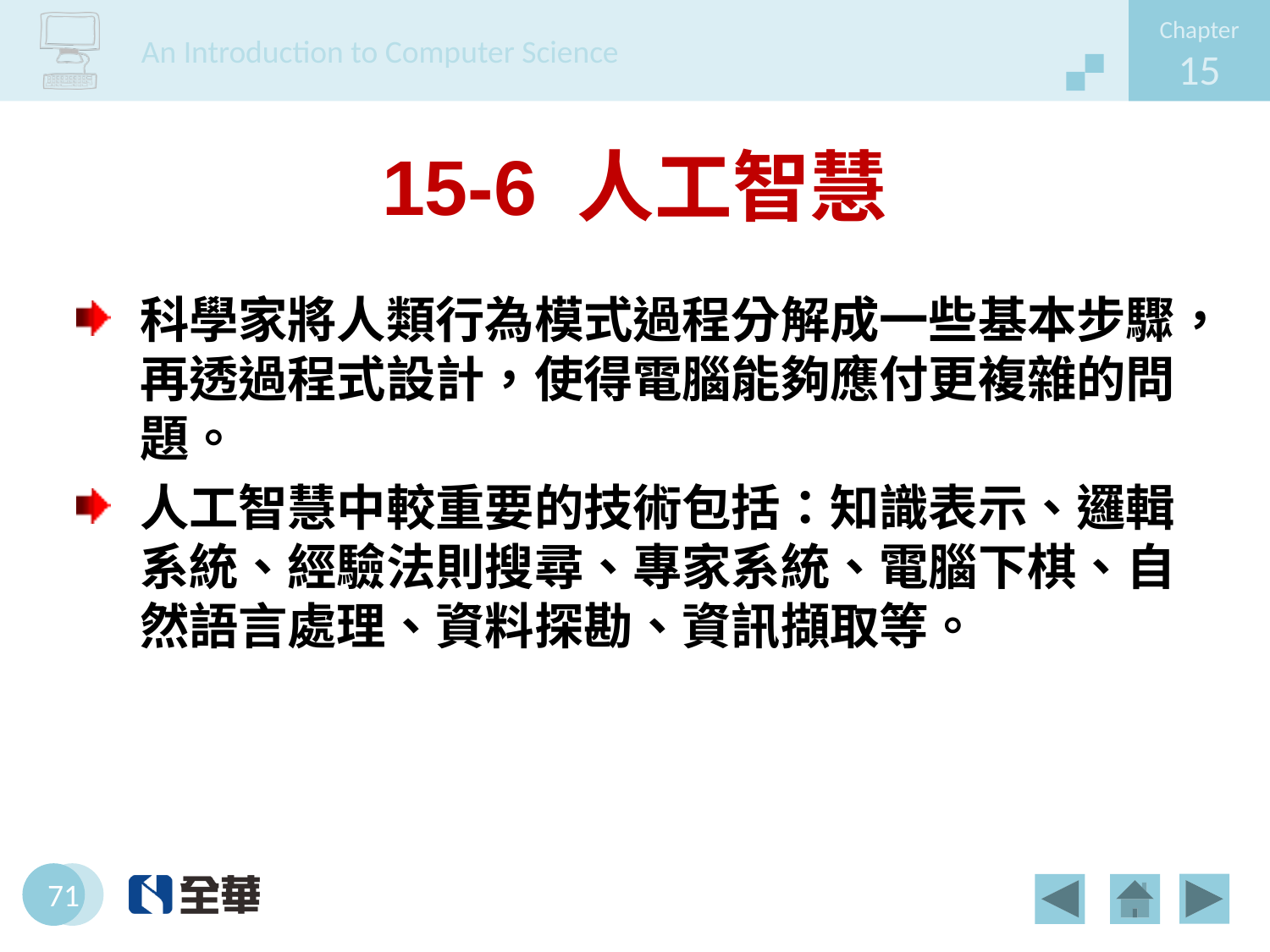

# 15-6 人工智慧
科學家將人類行為模式過程分解成一些基本步驟，再透過程式設計，使得電腦能夠應付更複雜的問題。
人工智慧中較重要的技術包括：知識表示、邏輯系統、經驗法則搜尋、專家系統、電腦下棋、自然語言處理、資料探勘、資訊擷取等。